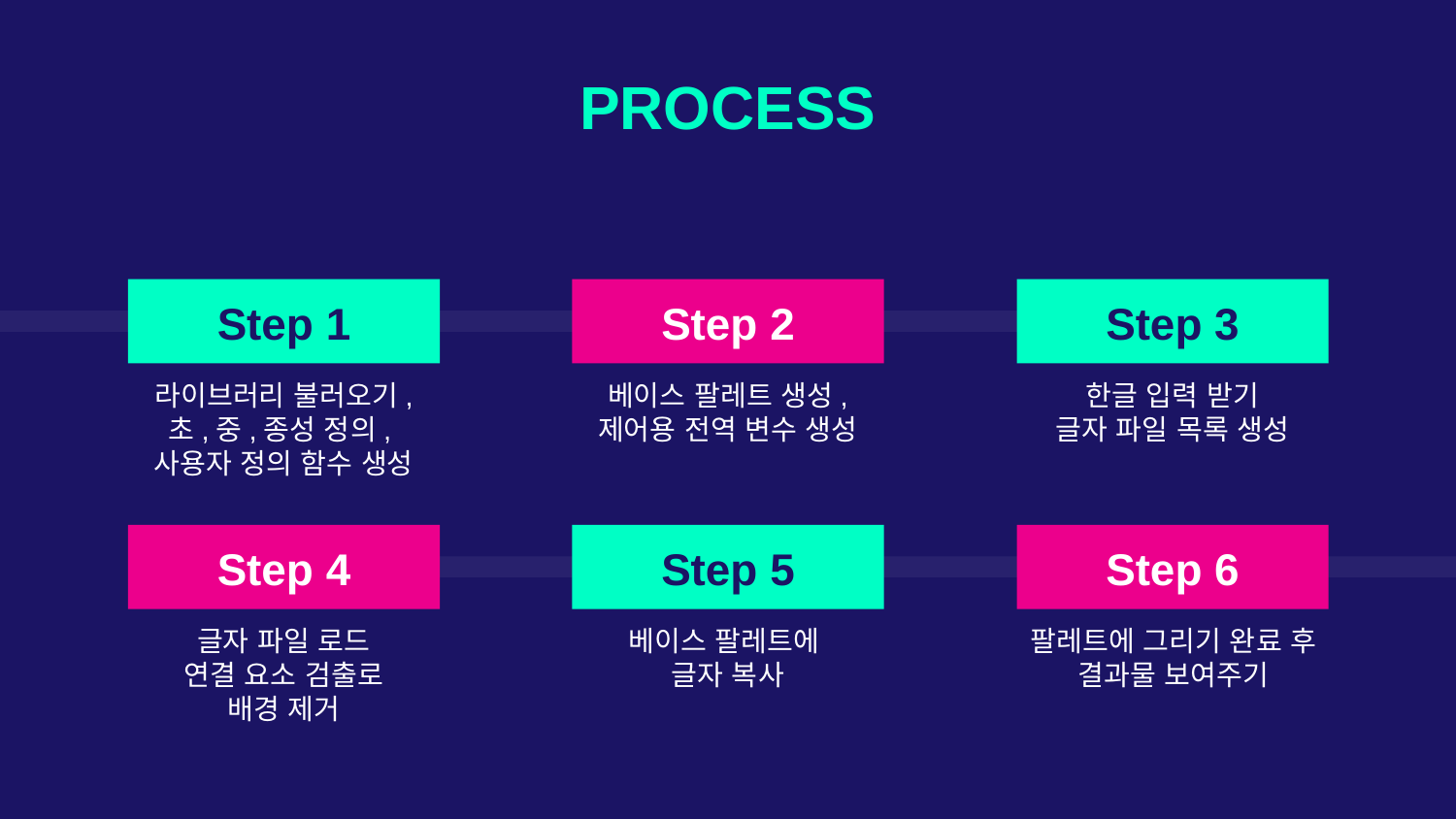

PROCESS
Step 1
Step 2
# Step 3
라이브러리 불러오기,
초,중,종성 정의,
사용자 정의 함수 생성

베이스 팔레트 생성,
제어용 전역 변수 생성
한글 입력 받기
글자 파일 목록 생성

Step 4
Step 5
Step 6
글자 파일 로드
연결 요소 검출로
배경 제거
베이스 팔레트에
글자 복사
팔레트에 그리기 완료 후
결과물 보여주기